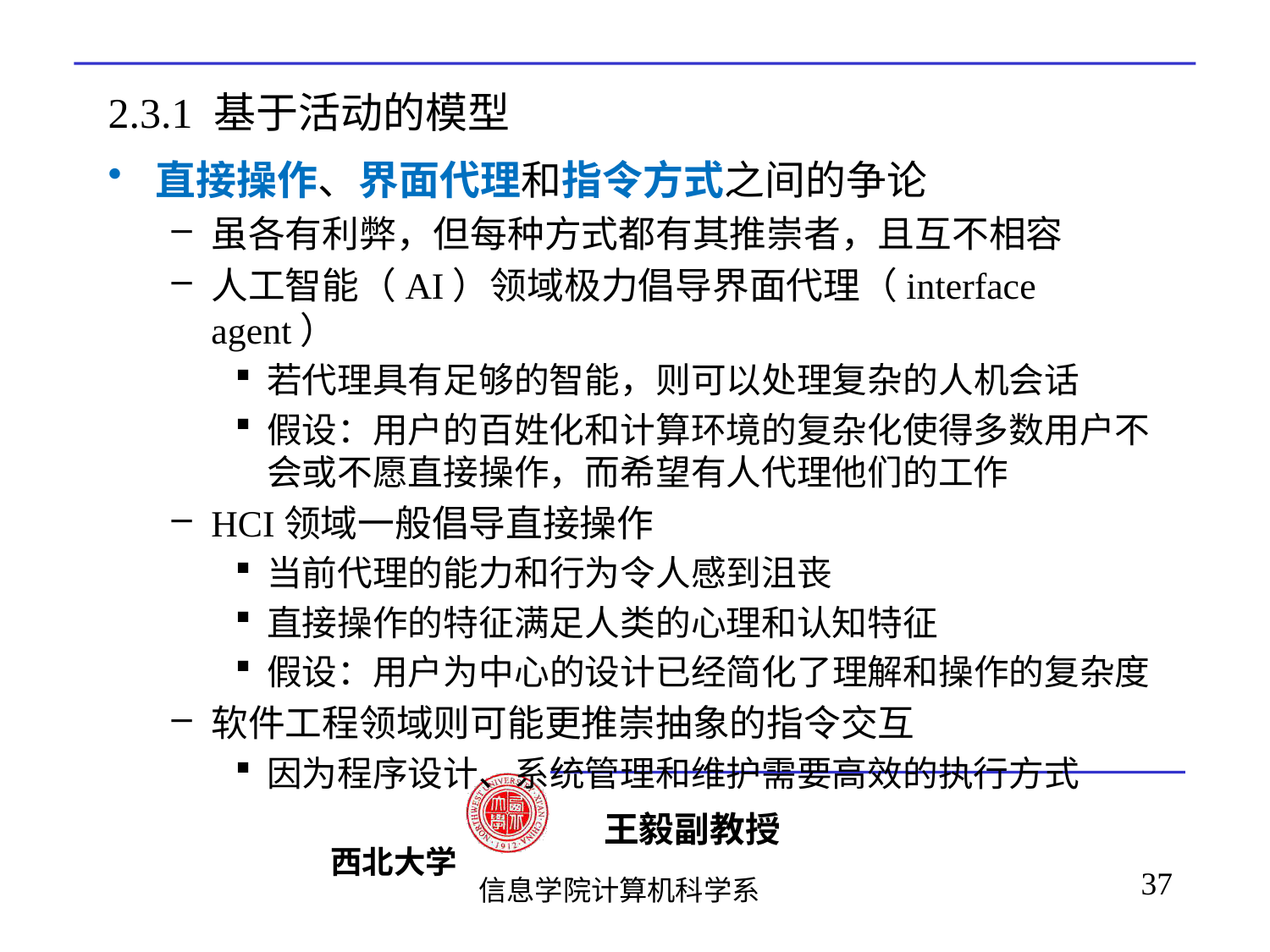

# 2.3.1 基于活动的模型
直接操作、界面代理和指令方式之间的争论
虽各有利弊，但每种方式都有其推崇者，且互不相容
人工智能（AI）领域极力倡导界面代理（interface agent）
若代理具有足够的智能，则可以处理复杂的人机会话
假设：用户的百姓化和计算环境的复杂化使得多数用户不会或不愿直接操作，而希望有人代理他们的工作
HCI领域一般倡导直接操作
当前代理的能力和行为令人感到沮丧
直接操作的特征满足人类的心理和认知特征
假设：用户为中心的设计已经简化了理解和操作的复杂度
软件工程领域则可能更推崇抽象的指令交互
因为程序设计、系统管理和维护需要高效的执行方式
37